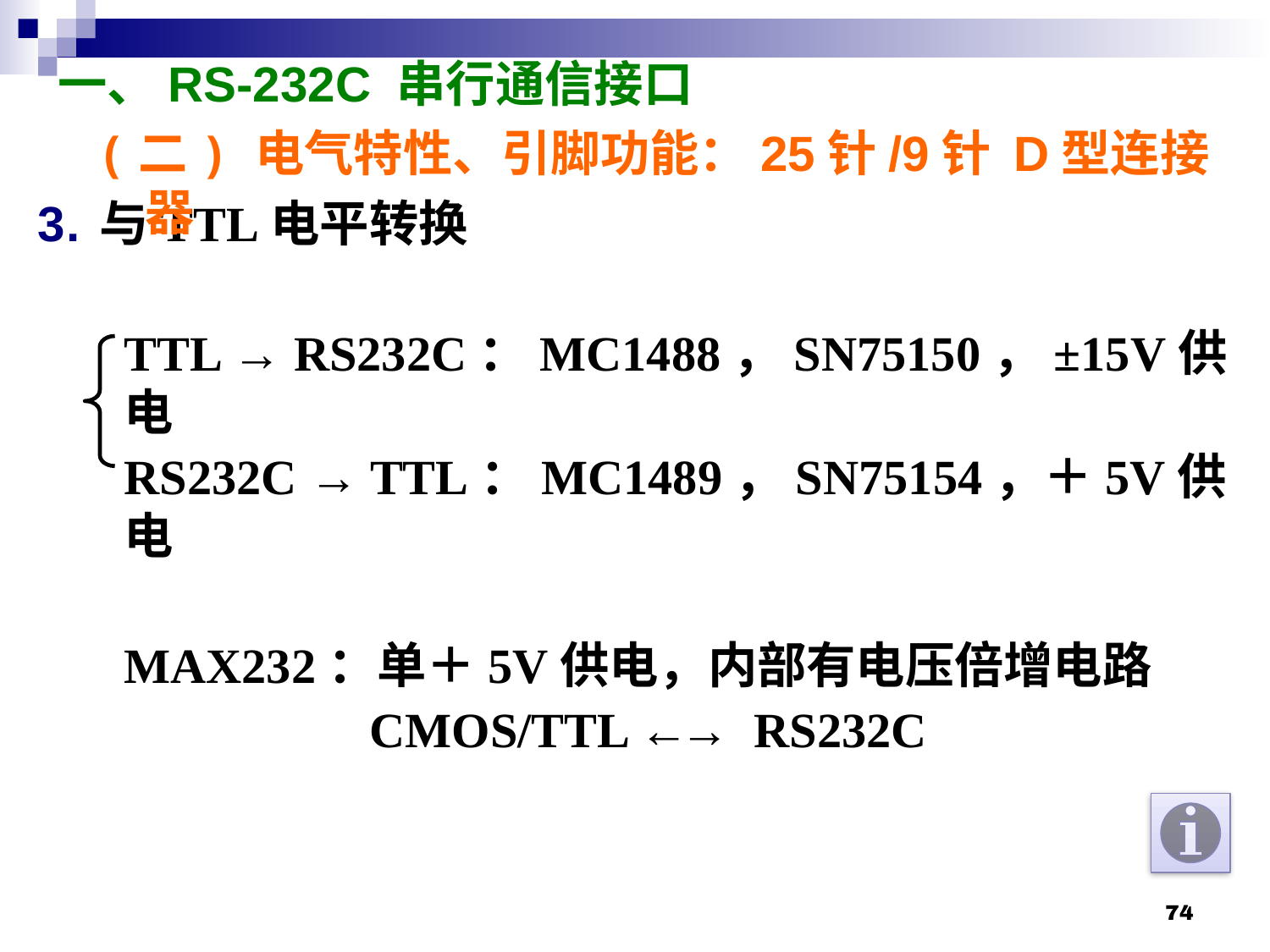

# 一、RS-232C 串行通信接口
(二) 电气特性、引脚功能：25针/9针 D型连接器
与TTL电平转换

TTL → RS232C：MC1488，SN75150，±15V供电
RS232C → TTL：MC1489，SN75154，＋5V供电

MAX232：单＋5V供电，内部有电压倍增电路
                    CMOS/TTL ←→  RS232C

74